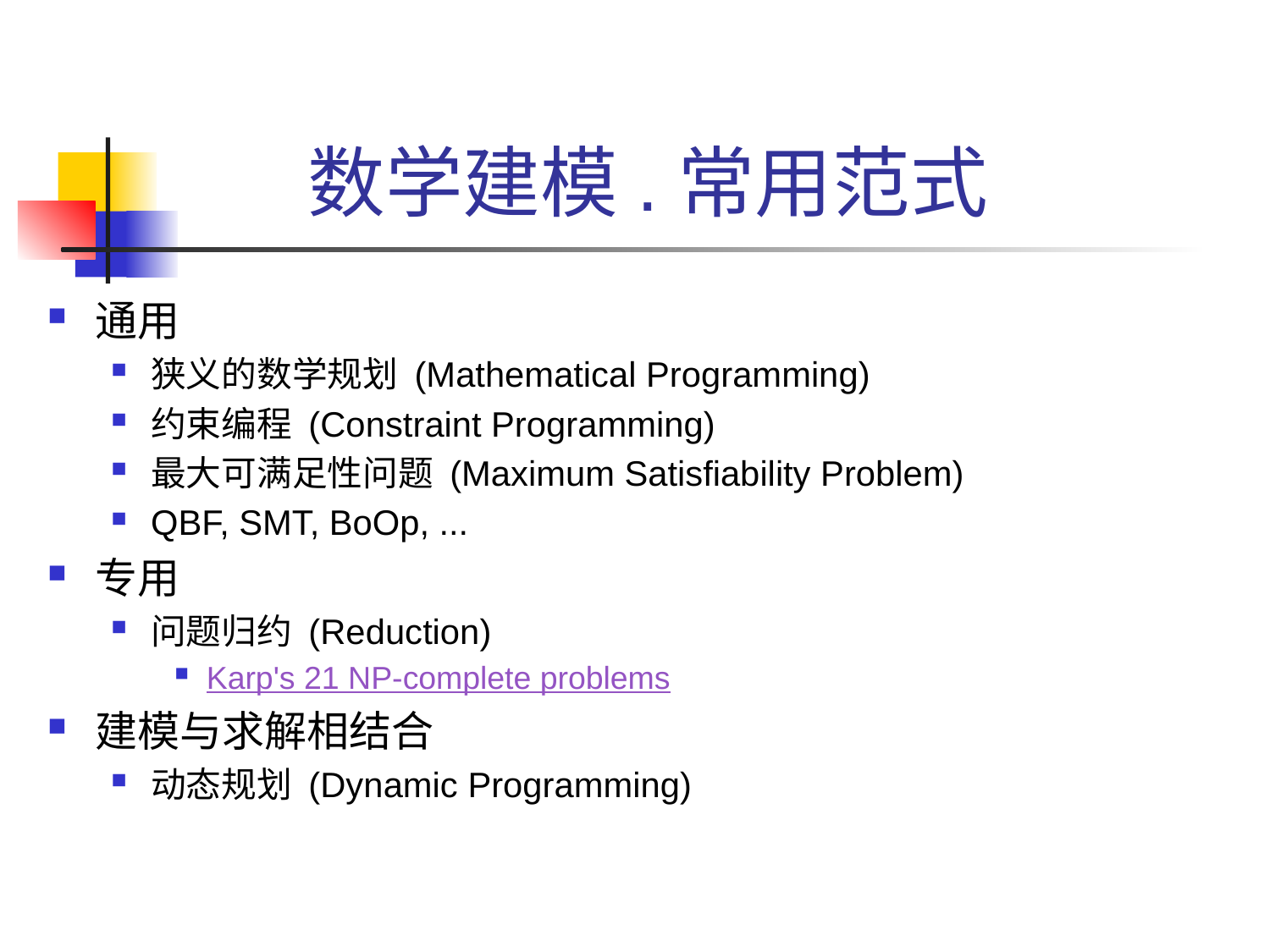

# 数学建模.常用范式
通用
狭义的数学规划 (Mathematical Programming)
约束编程 (Constraint Programming)
最大可满足性问题 (Maximum Satisfiability Problem)
QBF, SMT, BoOp, ...
专用
问题归约 (Reduction)
Karp's 21 NP-complete problems
建模与求解相结合
动态规划 (Dynamic Programming)